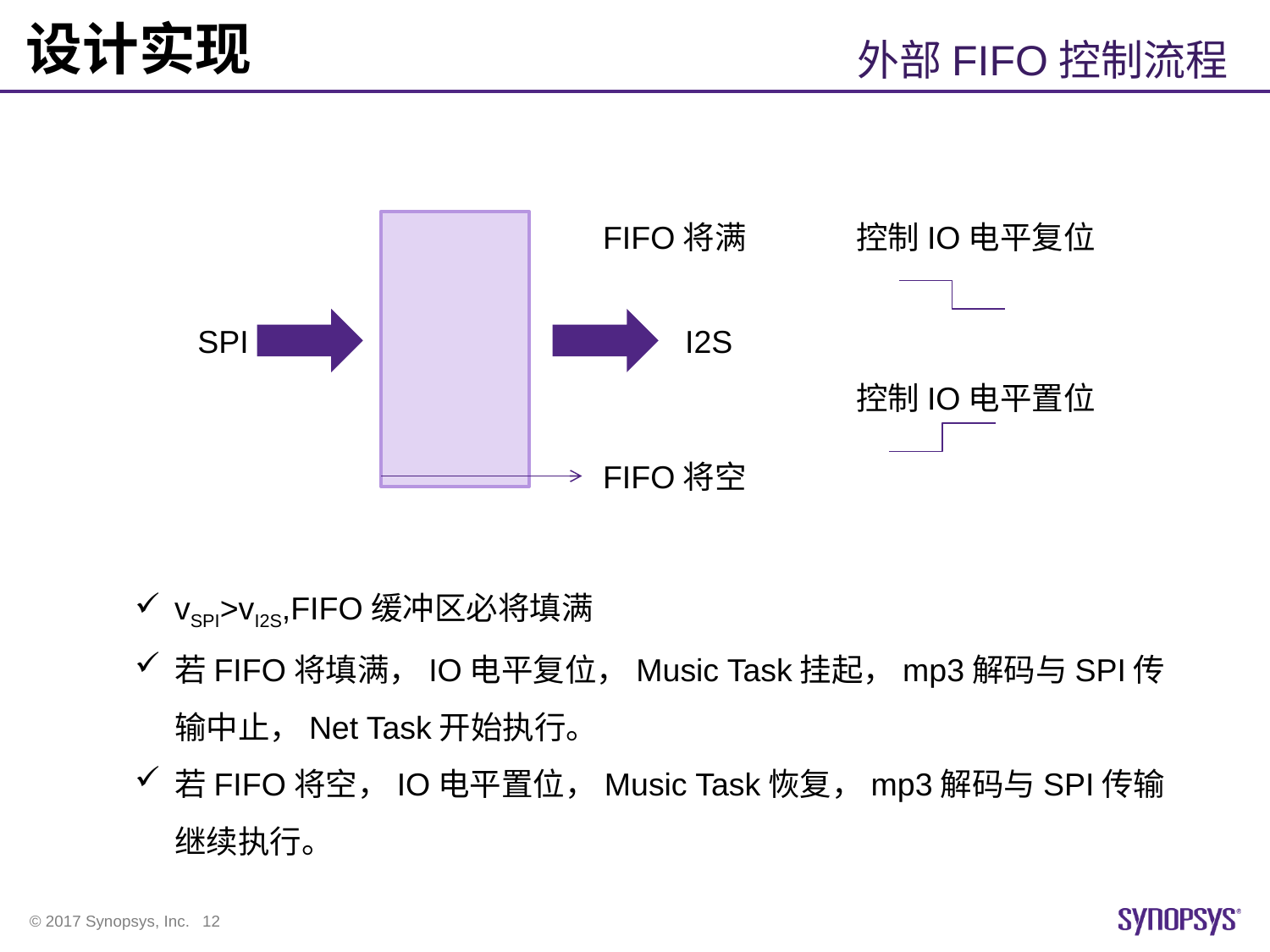

# 设计实现
外部FIFO控制流程

FIFO将满
控制IO电平复位

SPI
I2S
控制IO电平置位
FIFO将空
vSPI>vI2S,FIFO缓冲区必将填满
若FIFO将填满，IO电平复位，Music Task挂起，mp3解码与SPI传输中止，Net Task开始执行。
若FIFO将空，IO电平置位，Music Task恢复，mp3解码与SPI传输继续执行。